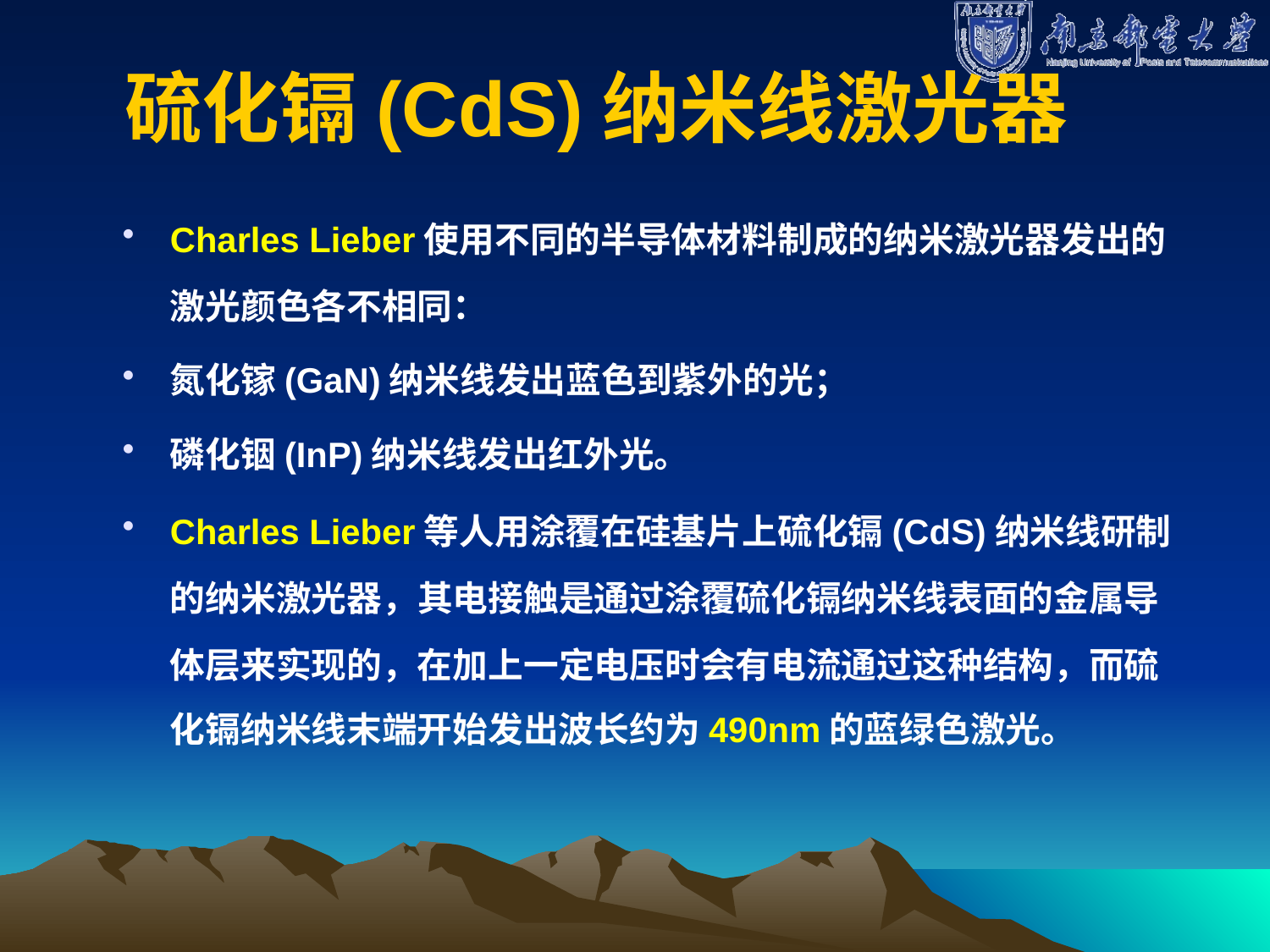

# 硫化镉(CdS)纳米线激光器
Charles Lieber使用不同的半导体材料制成的纳米激光器发出的激光颜色各不相同：
氮化镓(GaN)纳米线发出蓝色到紫外的光；
磷化铟(InP)纳米线发出红外光。
Charles Lieber等人用涂覆在硅基片上硫化镉(CdS)纳米线研制的纳米激光器，其电接触是通过涂覆硫化镉纳米线表面的金属导体层来实现的，在加上一定电压时会有电流通过这种结构，而硫化镉纳米线末端开始发出波长约为490nm的蓝绿色激光。

24